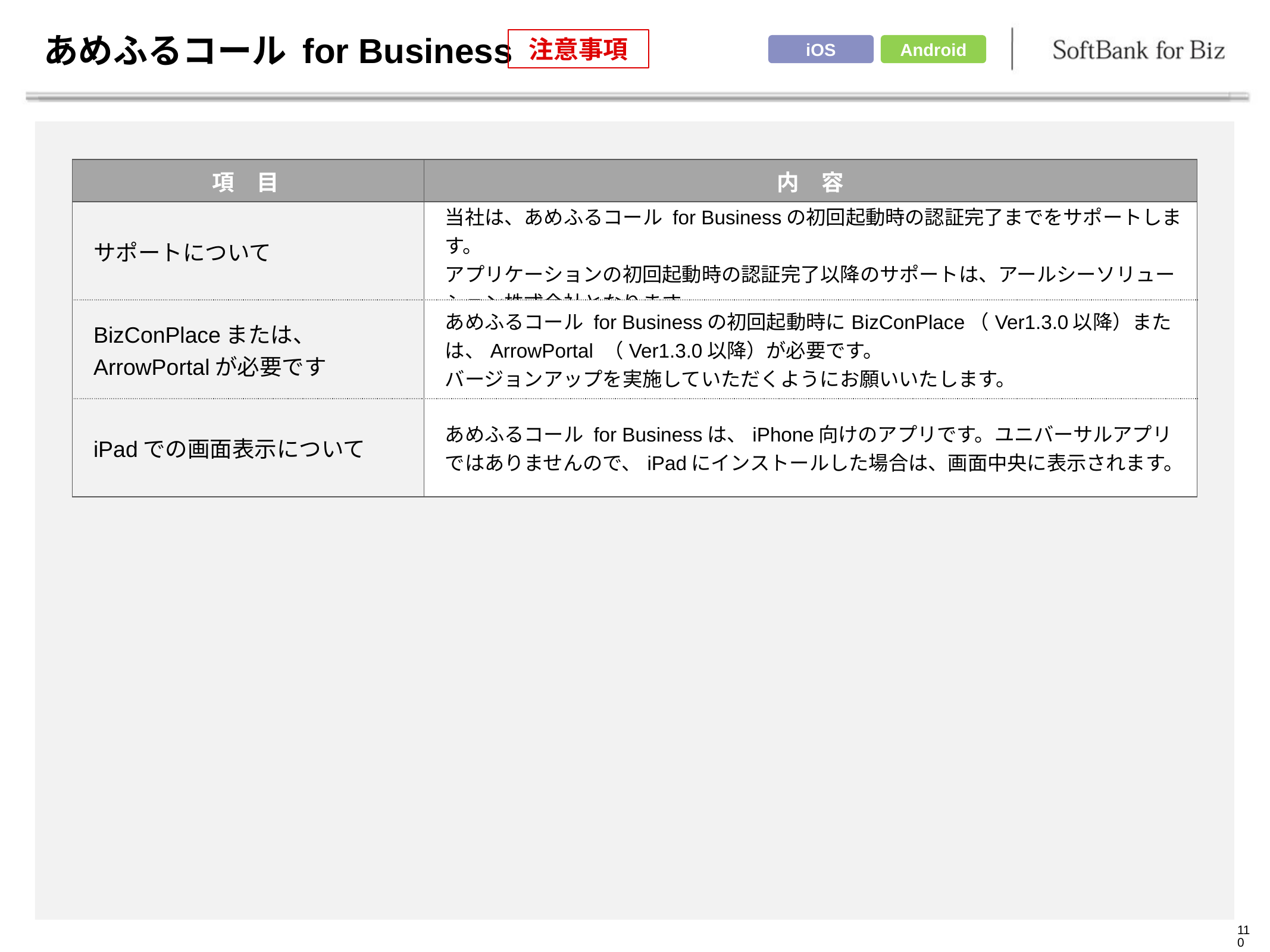

# あめふるコール for Business
注意事項
iOS
Android
| 項　目 | 内　容 |
| --- | --- |
| サポートについて | 当社は、あめふるコール for Businessの初回起動時の認証完了までをサポートします。 アプリケーションの初回起動時の認証完了以降のサポートは、アールシーソリューション株式会社となります。 |
| BizConPlaceまたは、 ArrowPortalが必要です | あめふるコール for Businessの初回起動時にBizConPlace（Ver1.3.0以降）または、ArrowPortal （Ver1.3.0以降）が必要です。 バージョンアップを実施していただくようにお願いいたします。 |
| iPadでの画面表示について | あめふるコール for Businessは、iPhone向けのアプリです。ユニバーサルアプリではありませんので、iPadにインストールした場合は、画面中央に表示されます。 |
110